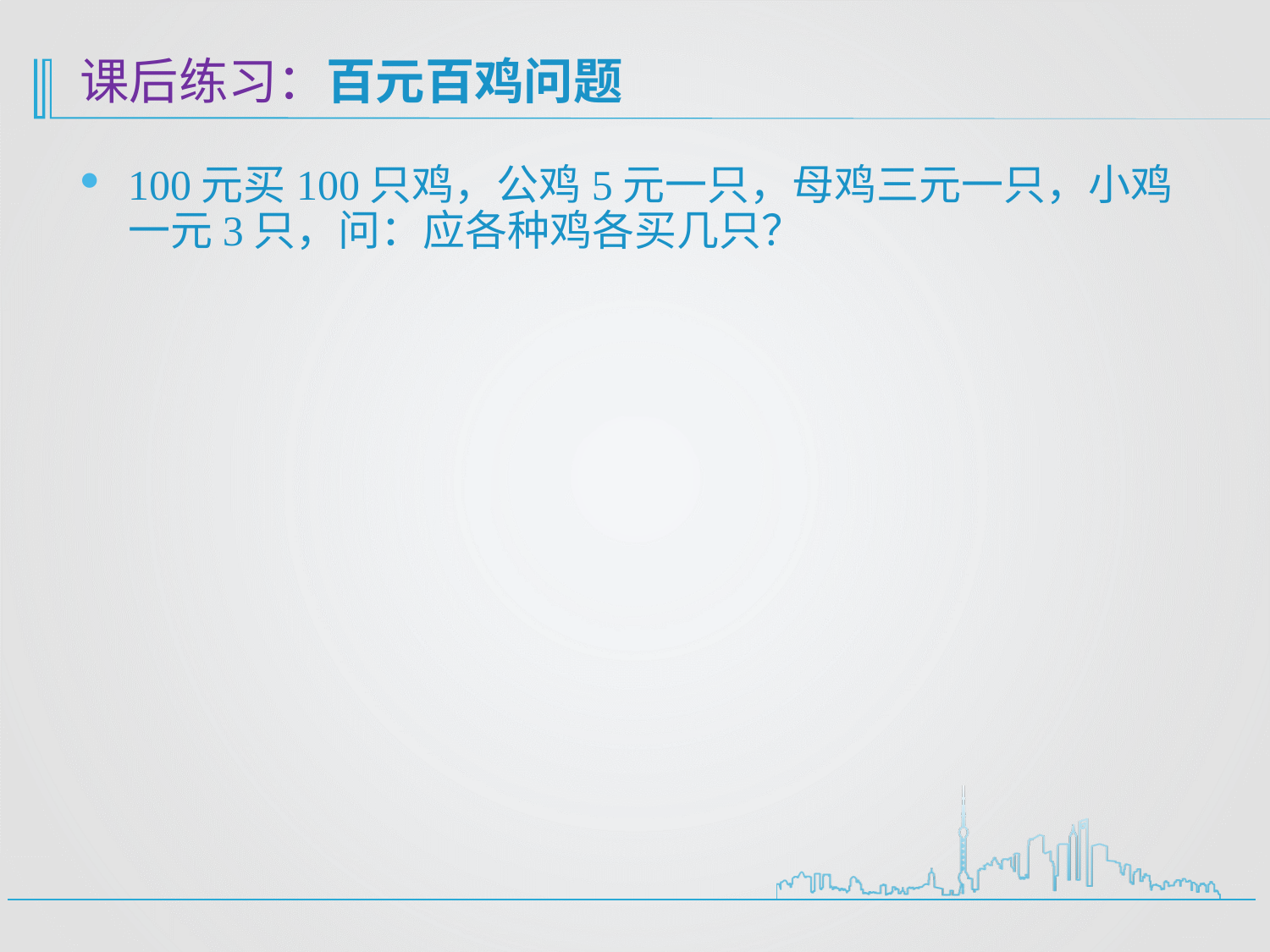

# 课后练习：百元百鸡问题
100元买100只鸡，公鸡5元一只，母鸡三元一只，小鸡一元3只，问：应各种鸡各买几只？